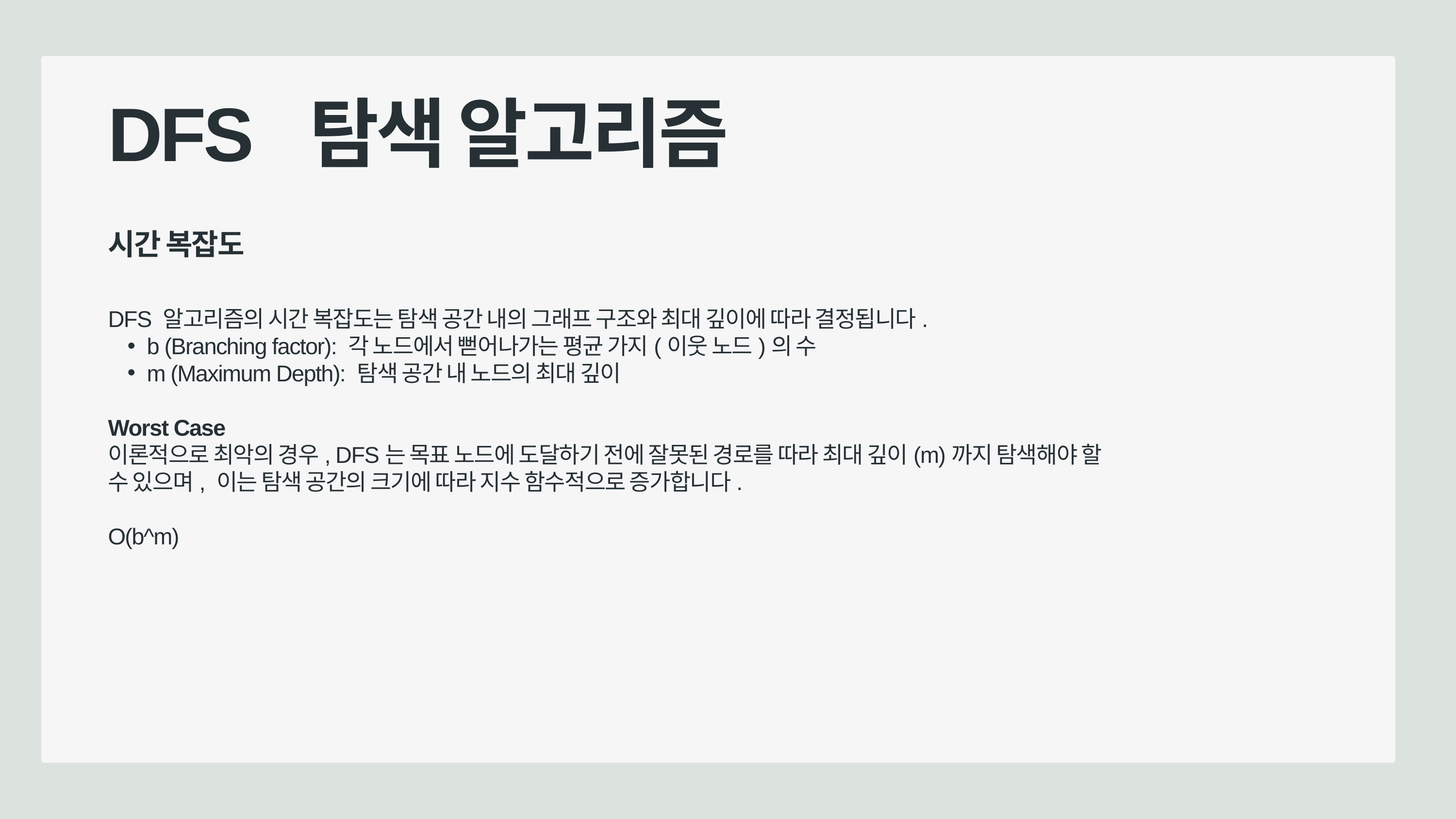

DFS  탐색 알고리즘
시간 복잡도
DFS 알고리즘의 시간 복잡도는 탐색 공간 내의 그래프 구조와 최대 깊이에 따라 결정됩니다.
b (Branching factor): 각 노드에서 뻗어나가는 평균 가지(이웃 노드)의 수
m (Maximum Depth): 탐색 공간 내 노드의 최대 깊이

Worst Case
이론적으로 최악의 경우, DFS는 목표 노드에 도달하기 전에 잘못된 경로를 따라 최대 깊이(m)까지 탐색해야 할 수 있으며, 이는 탐색 공간의 크기에 따라 지수 함수적으로 증가합니다.

O(b^m)